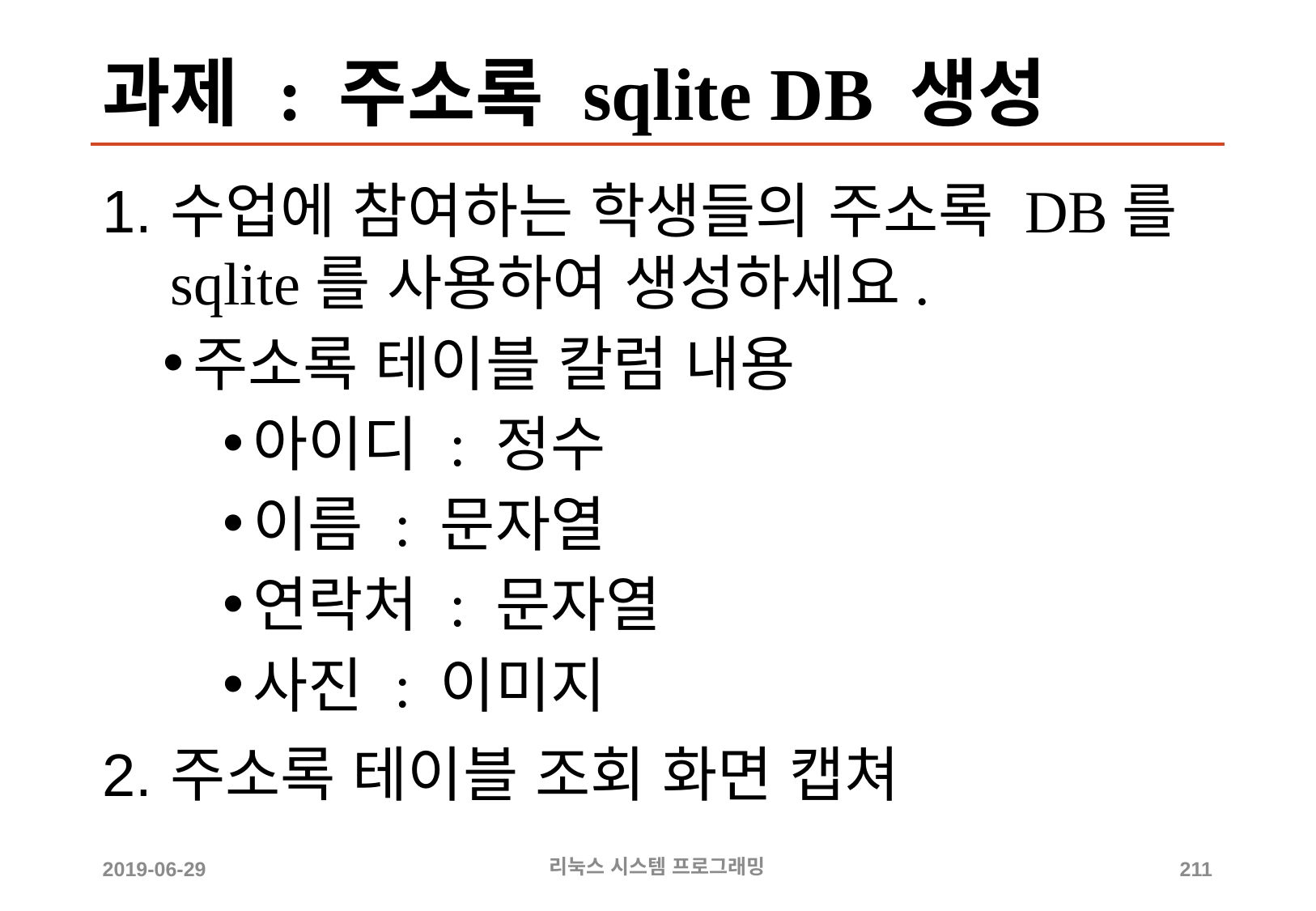

# 과제 : 주소록 sqlite DB 생성
수업에 참여하는 학생들의 주소록 DB를 sqlite를 사용하여 생성하세요.
주소록 테이블 칼럼 내용
아이디 : 정수
이름 : 문자열
연락처 : 문자열
사진 : 이미지
주소록 테이블 조회 화면 캡쳐
2019-06-29
리눅스 시스템 프로그래밍
211